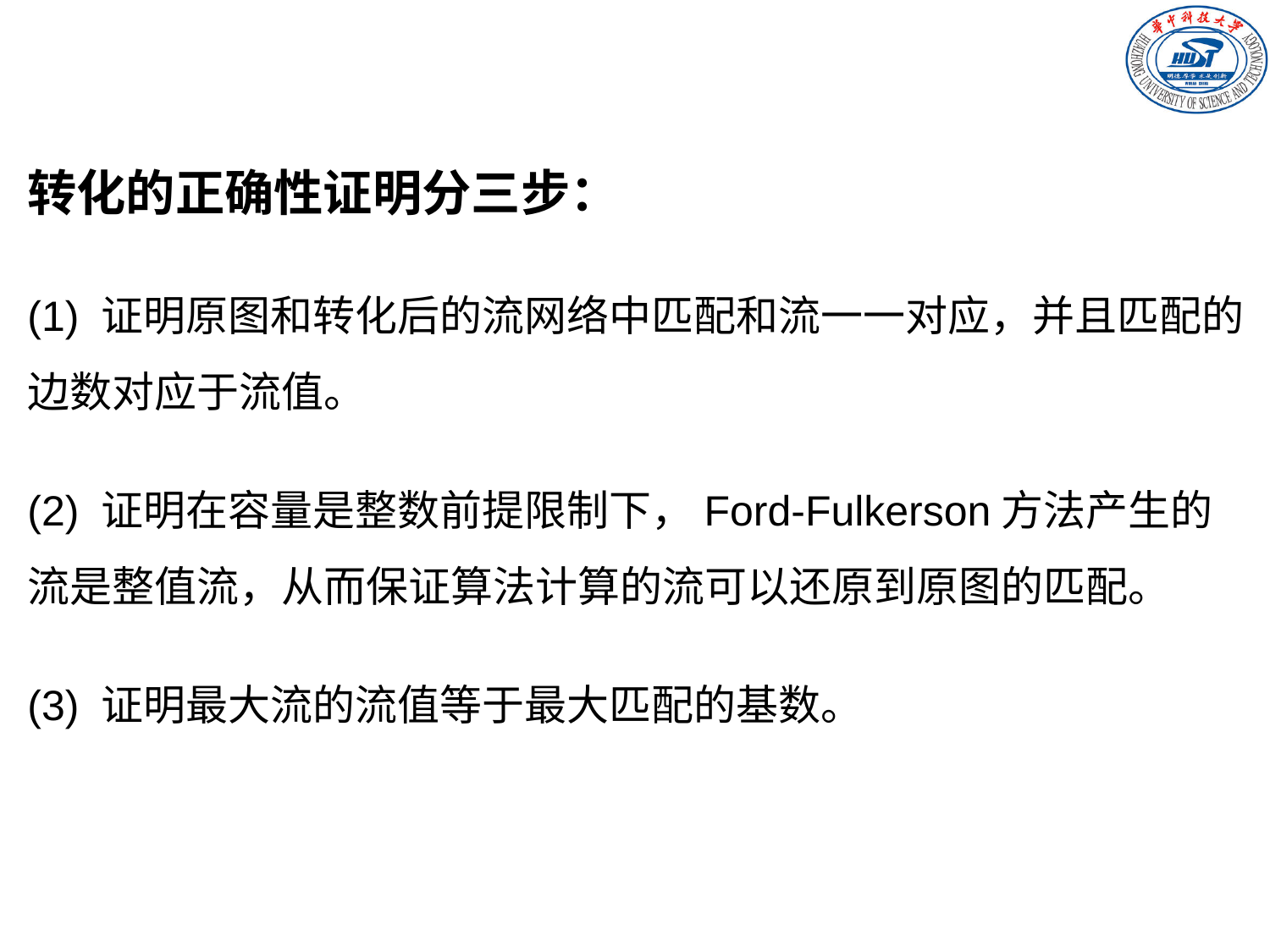

转化的正确性证明分三步：
(1) 证明原图和转化后的流网络中匹配和流一一对应，并且匹配的边数对应于流值。
(2) 证明在容量是整数前提限制下，Ford-Fulkerson方法产生的流是整值流，从而保证算法计算的流可以还原到原图的匹配。
(3) 证明最大流的流值等于最大匹配的基数。